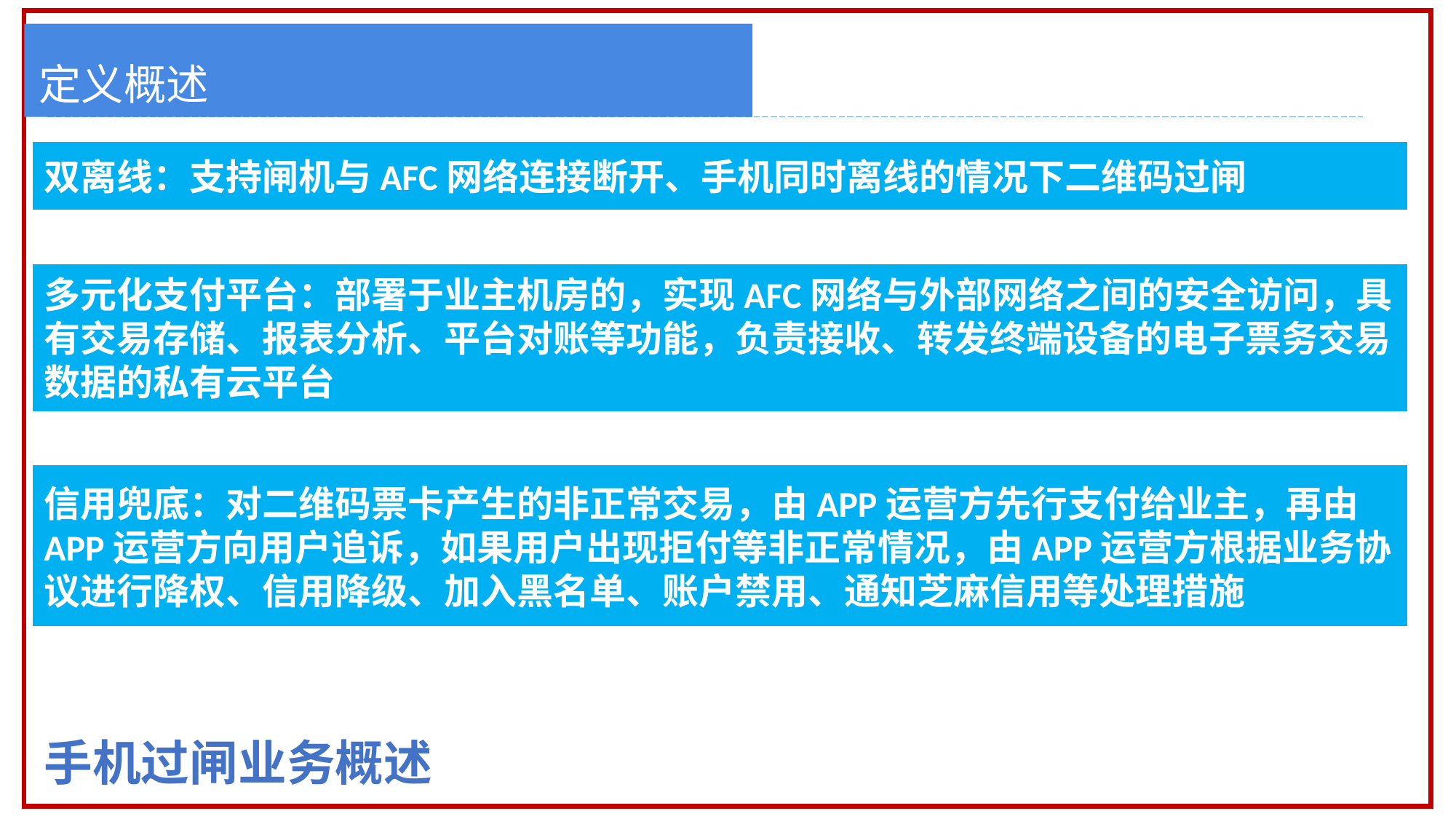

定义概述
双离线：支持闸机与AFC网络连接断开、手机同时离线的情况下二维码过闸
多元化支付平台：部署于业主机房的，实现AFC网络与外部网络之间的安全访问，具有交易存储、报表分析、平台对账等功能，负责接收、转发终端设备的电子票务交易数据的私有云平台
信用兜底：对二维码票卡产生的非正常交易，由APP运营方先行支付给业主，再由APP运营方向用户追诉，如果用户出现拒付等非正常情况，由APP运营方根据业务协议进行降权、信用降级、加入黑名单、账户禁用、通知芝麻信用等处理措施
手机过闸业务概述